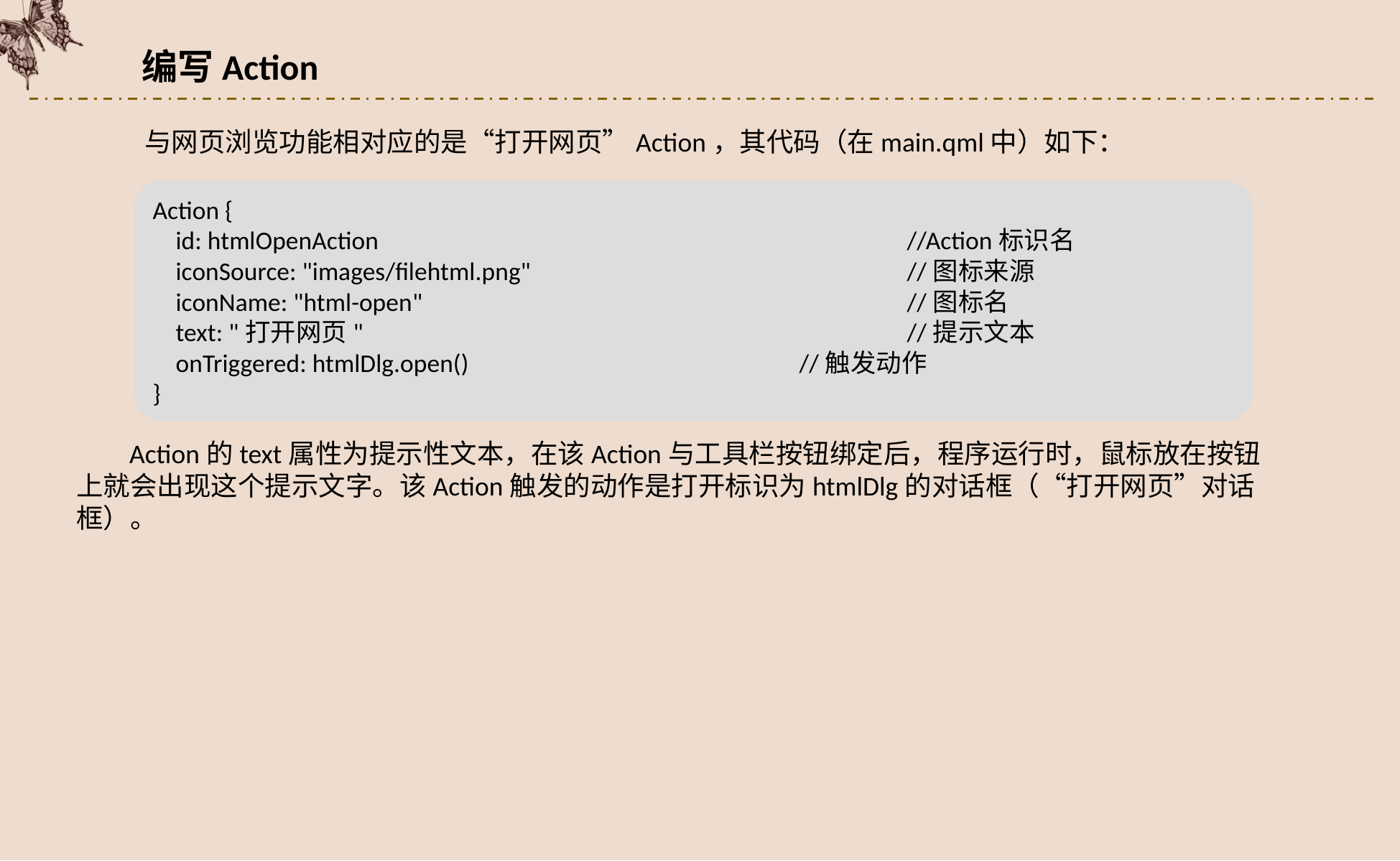

编写Action
与网页浏览功能相对应的是“打开网页”Action，其代码（在main.qml中）如下：
Action {
    id: htmlOpenAction					//Action标识名
    iconSource: "images/filehtml.png"				//图标来源
    iconName: "html-open"					//图标名
    text: "打开网页"						//提示文本
    onTriggered: htmlDlg.open()				//触发动作
}
Action的text属性为提示性文本，在该Action与工具栏按钮绑定后，程序运行时，鼠标放在按钮上就会出现这个提示文字。该Action触发的动作是打开标识为htmlDlg的对话框（“打开网页”对话框）。